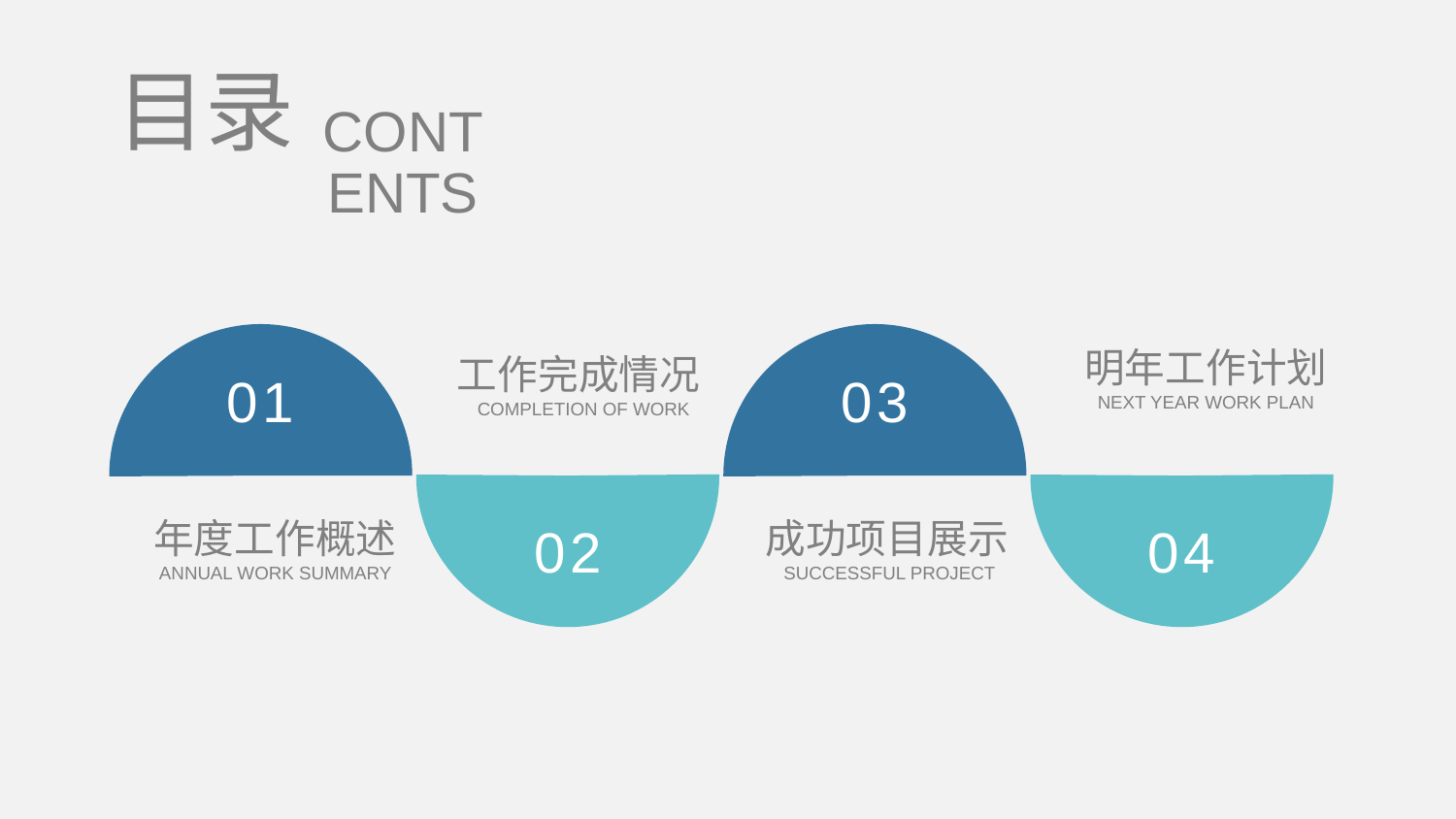

目录
CONTENTS
01
年度工作概述
ANNUAL WORK SUMMARY
02
工作完成情况COMPLETION OF WORK
03
成功项目展示SUCCESSFUL PROJECT
04
明年工作计划
NEXT YEAR WORK PLAN